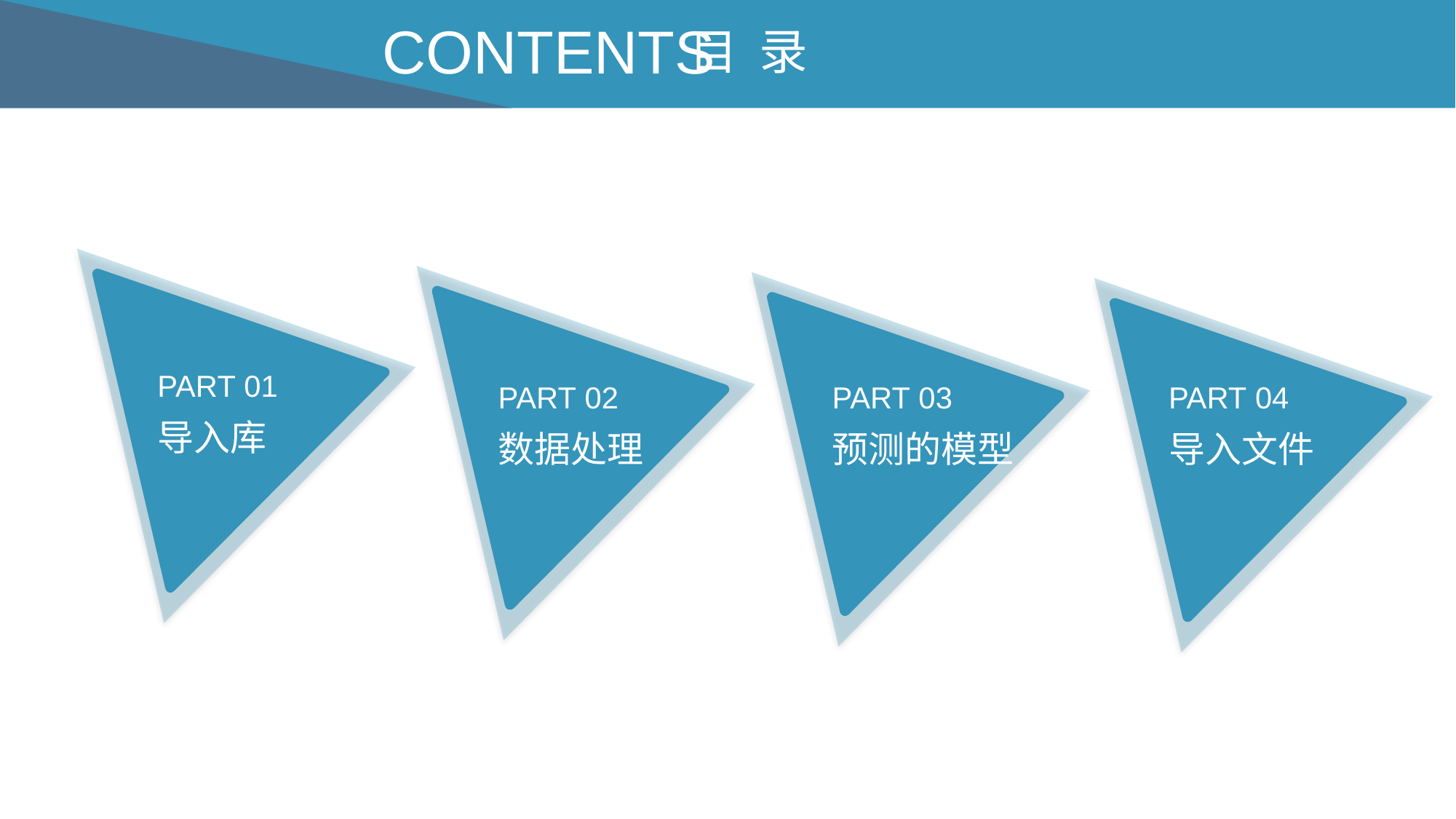

CONTENTS
目  录

PART 01
PART 02
PART 04
PART 03
导入库
数据处理
导入文件
预测的模型